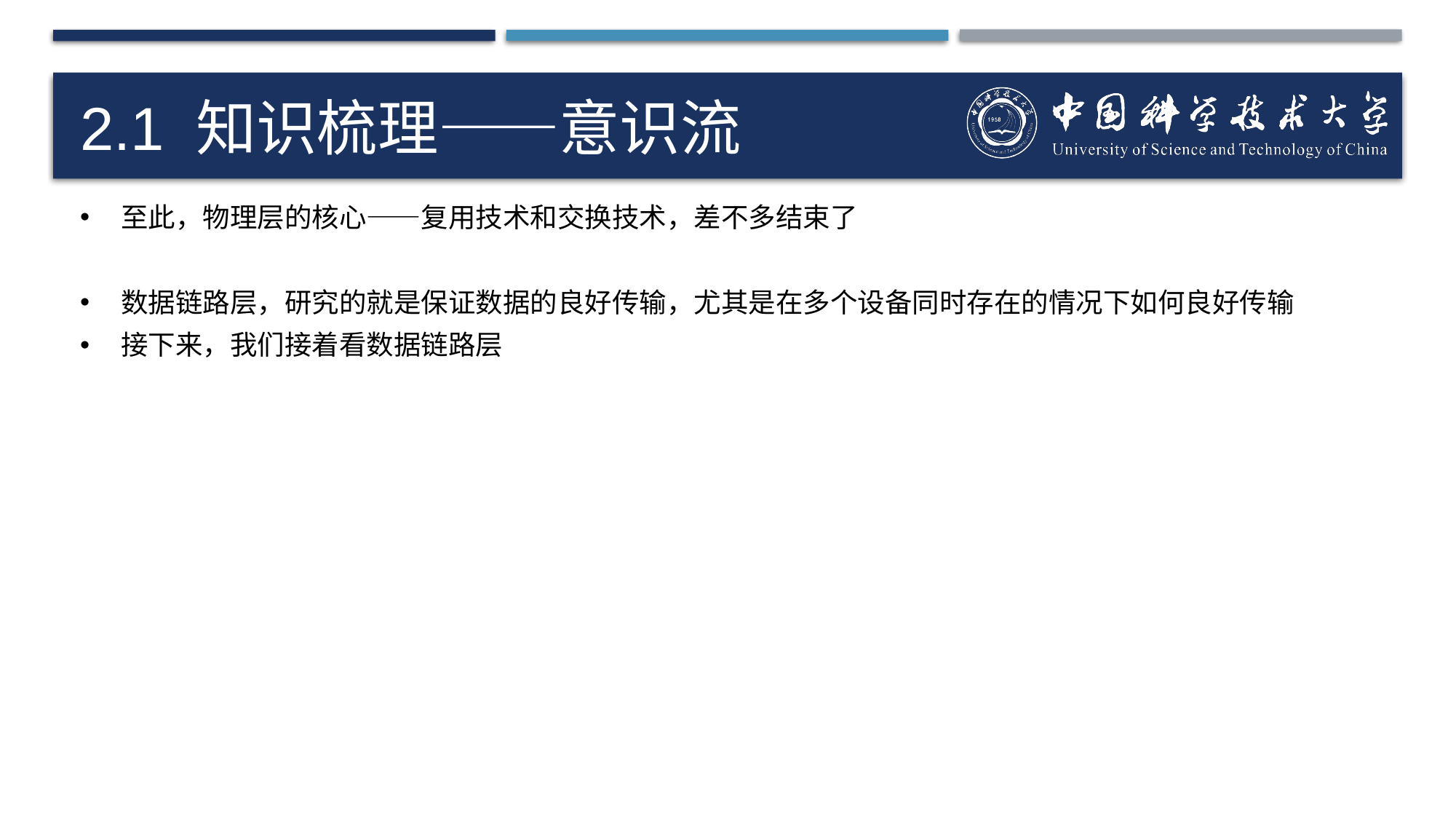

# 2.1 知识梳理——意识流
至此，物理层的核心——复用技术和交换技术，差不多结束了

数据链路层，研究的就是保证数据的良好传输，尤其是在多个设备同时存在的情况下如何良好传输
接下来，我们接着看数据链路层